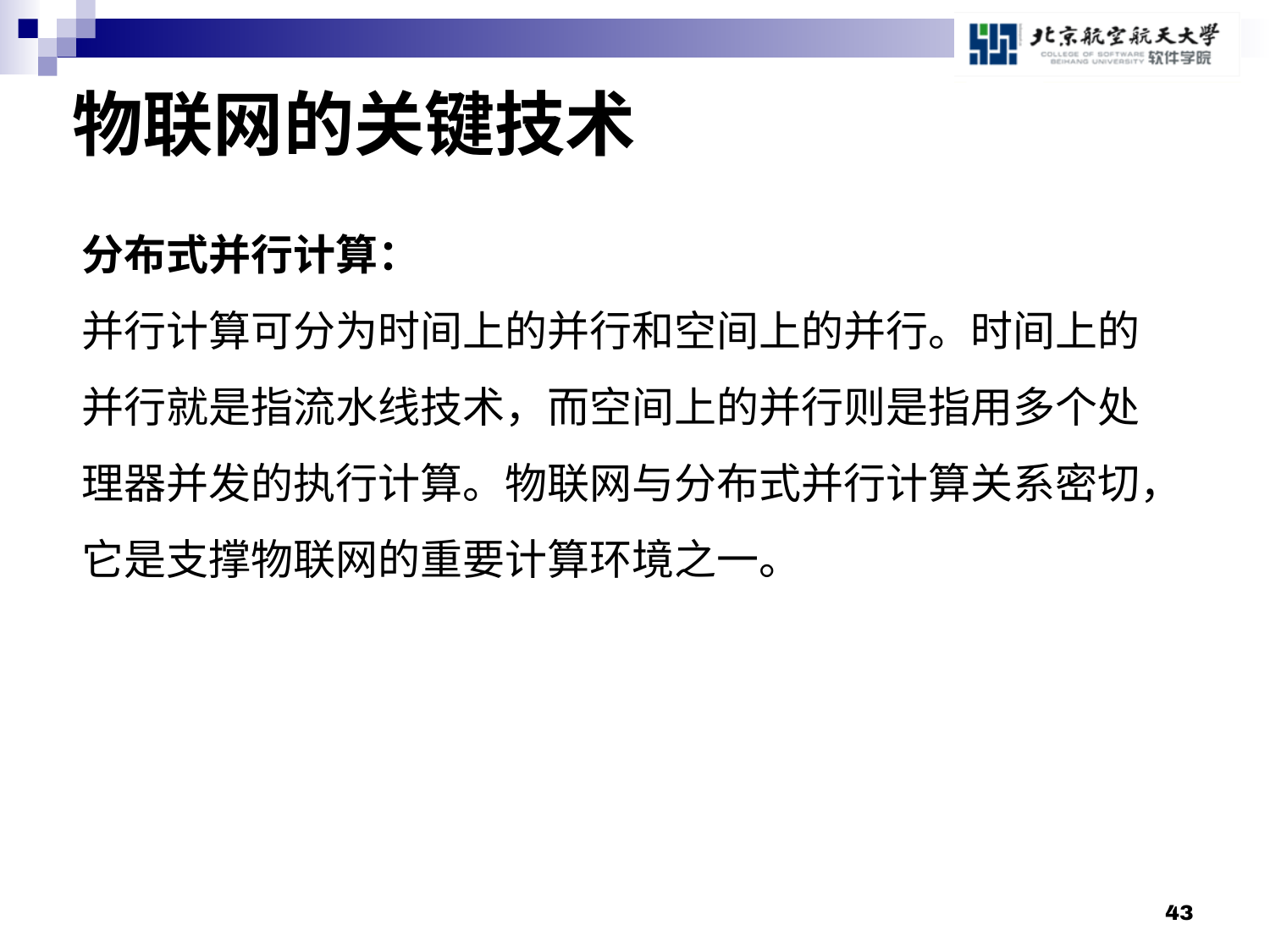

# 物联网的关键技术
分布式并行计算：
并行计算可分为时间上的并行和空间上的并行。时间上的并行就是指流水线技术，而空间上的并行则是指用多个处理器并发的执行计算。物联网与分布式并行计算关系密切，它是支撑物联网的重要计算环境之一。
43